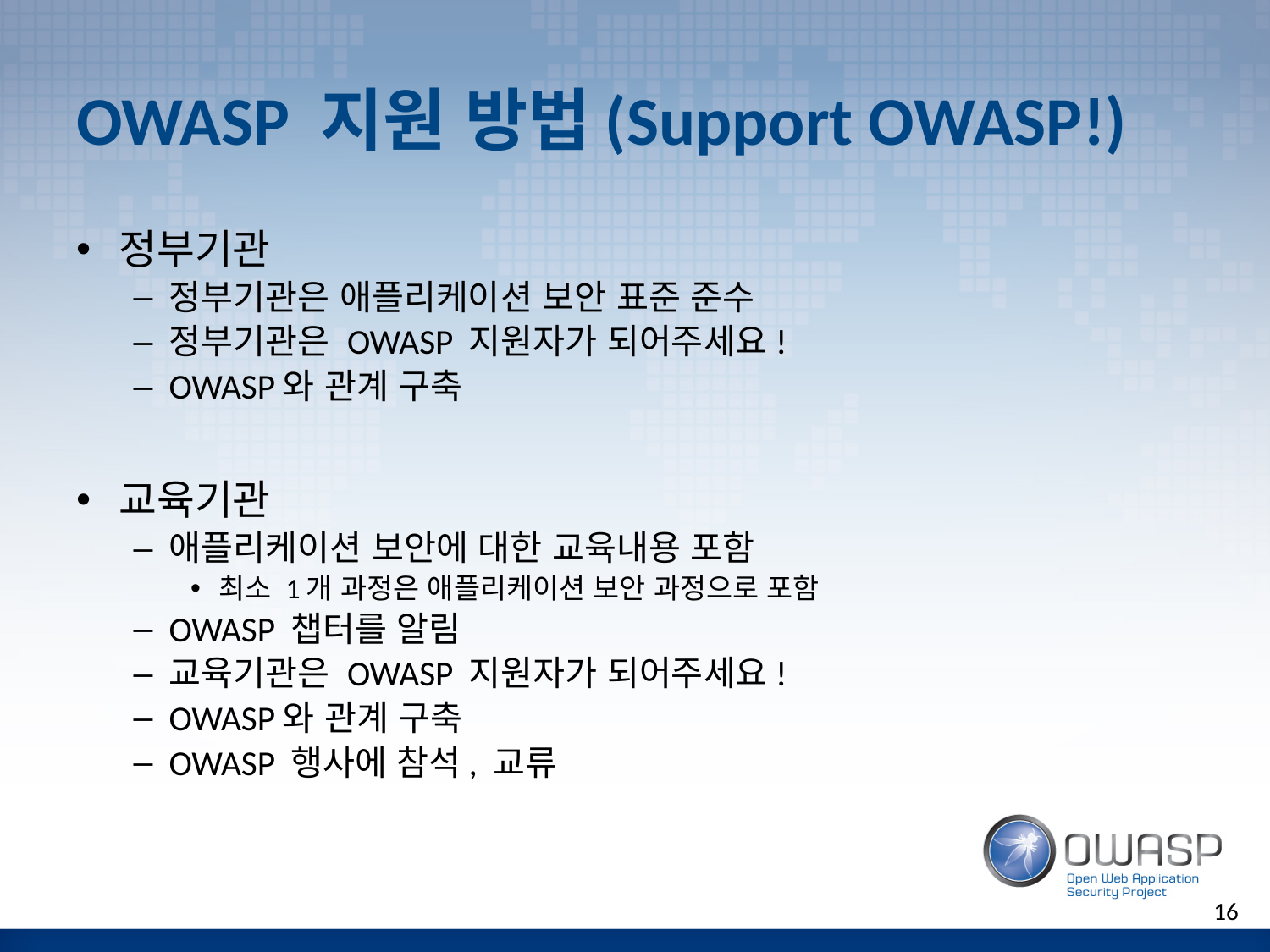

# OWASP 지원 방법(Support OWASP!)
정부기관
정부기관은 애플리케이션 보안 표준 준수
정부기관은 OWASP 지원자가 되어주세요!
OWASP와 관계 구축

교육기관
애플리케이션 보안에 대한 교육내용 포함
최소 1개 과정은 애플리케이션 보안 과정으로 포함
OWASP 챕터를 알림
교육기관은 OWASP 지원자가 되어주세요!
OWASP와 관계 구축
OWASP 행사에 참석, 교류

16